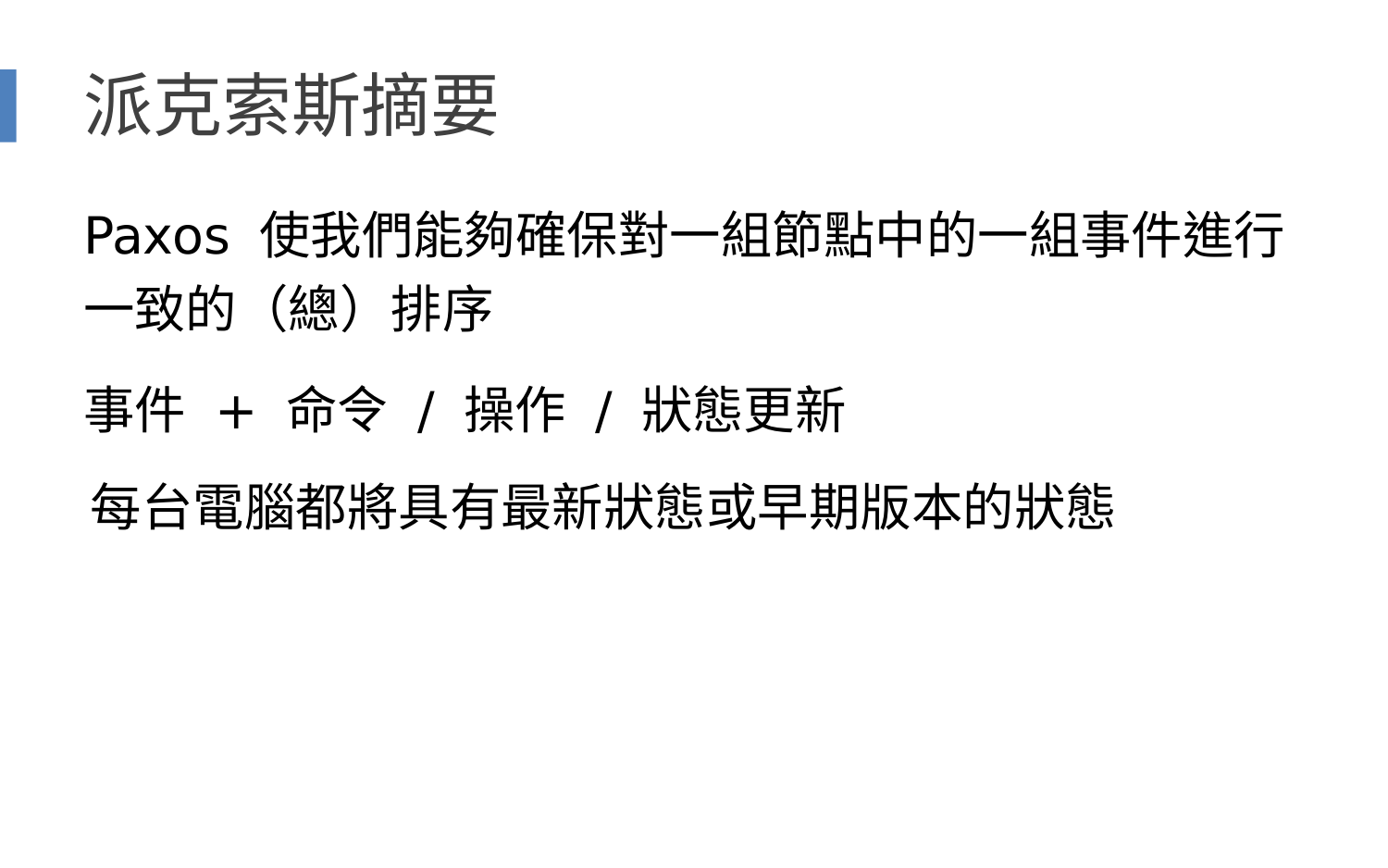

# 派克索斯摘要
Paxos 使我們能夠確保對一組節點中的一組事件進行一致的（總）排序
事件 + 命令 / 操作 / 狀態更新
每台電腦都將具有最新狀態或早期版本的狀態